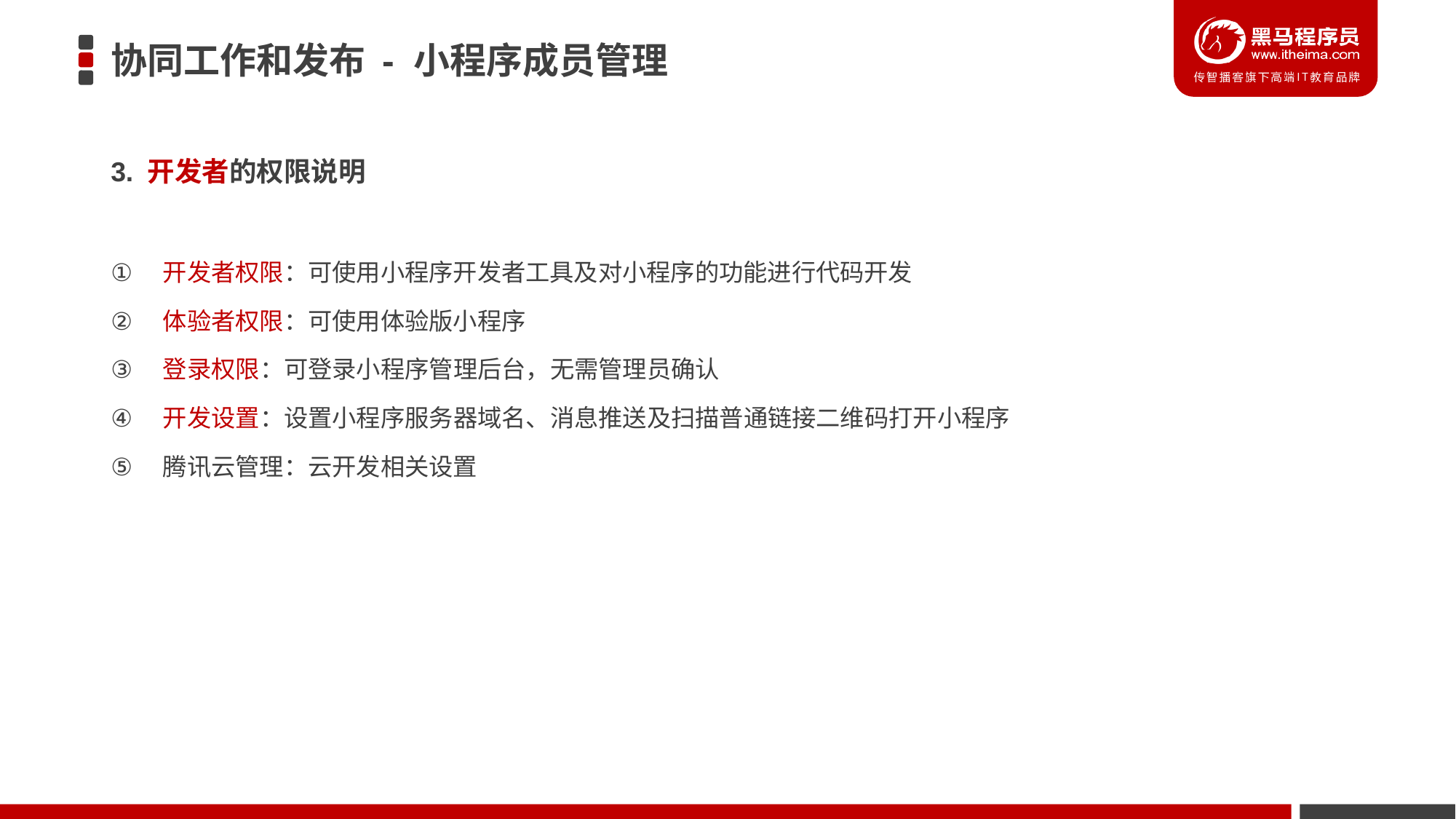

# 协同工作和发布 - 小程序成员管理
3. 开发者的权限说明
 开发者权限：可使用小程序开发者工具及对小程序的功能进行代码开发
 体验者权限：可使用体验版小程序
 登录权限：可登录小程序管理后台，无需管理员确认
 开发设置：设置小程序服务器域名、消息推送及扫描普通链接二维码打开小程序
 腾讯云管理：云开发相关设置